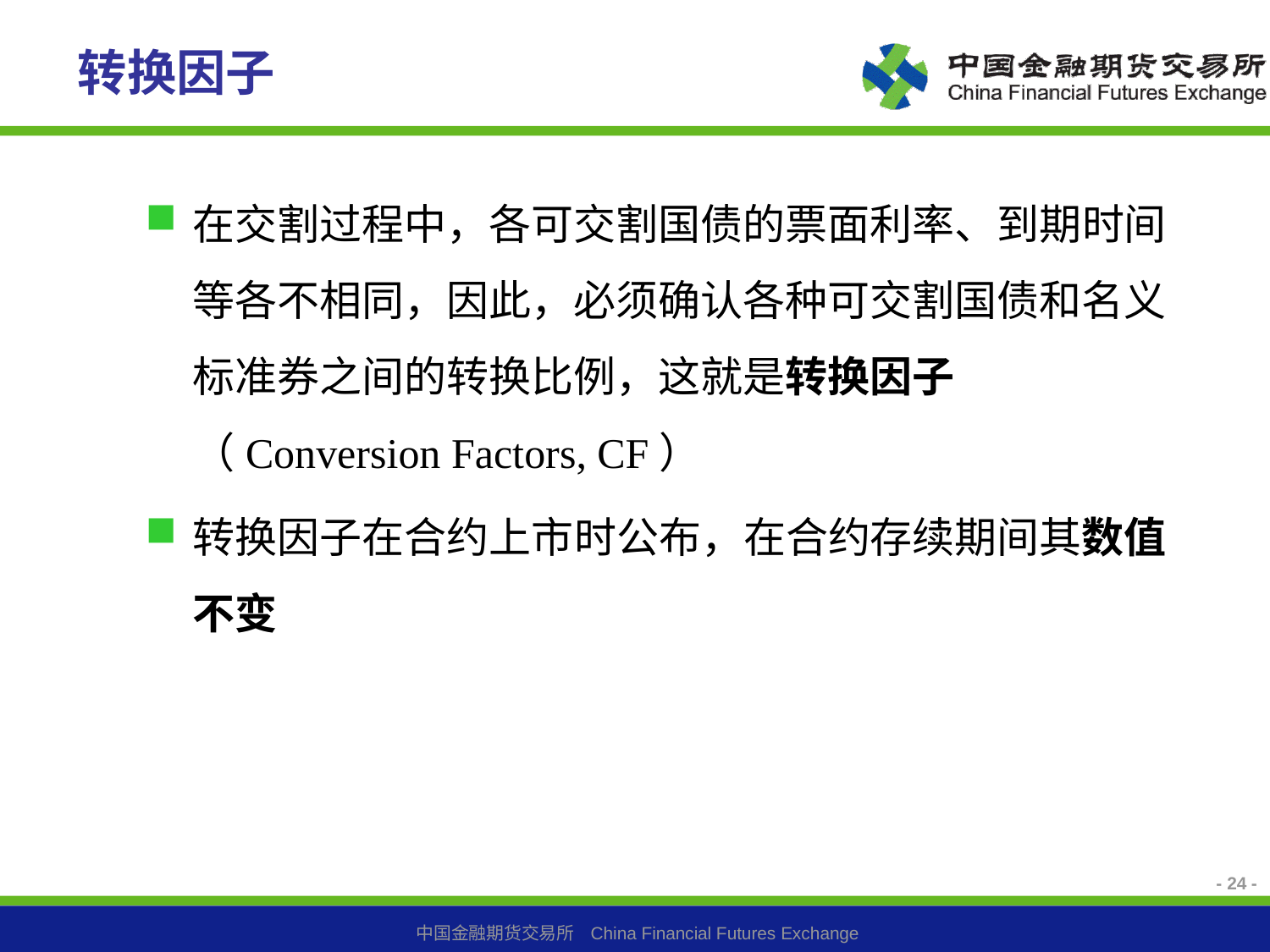

# 转换因子
在交割过程中，各可交割国债的票面利率、到期时间等各不相同，因此，必须确认各种可交割国债和名义标准券之间的转换比例，这就是转换因子（Conversion Factors, CF）
转换因子在合约上市时公布，在合约存续期间其数值不变
- 24 -